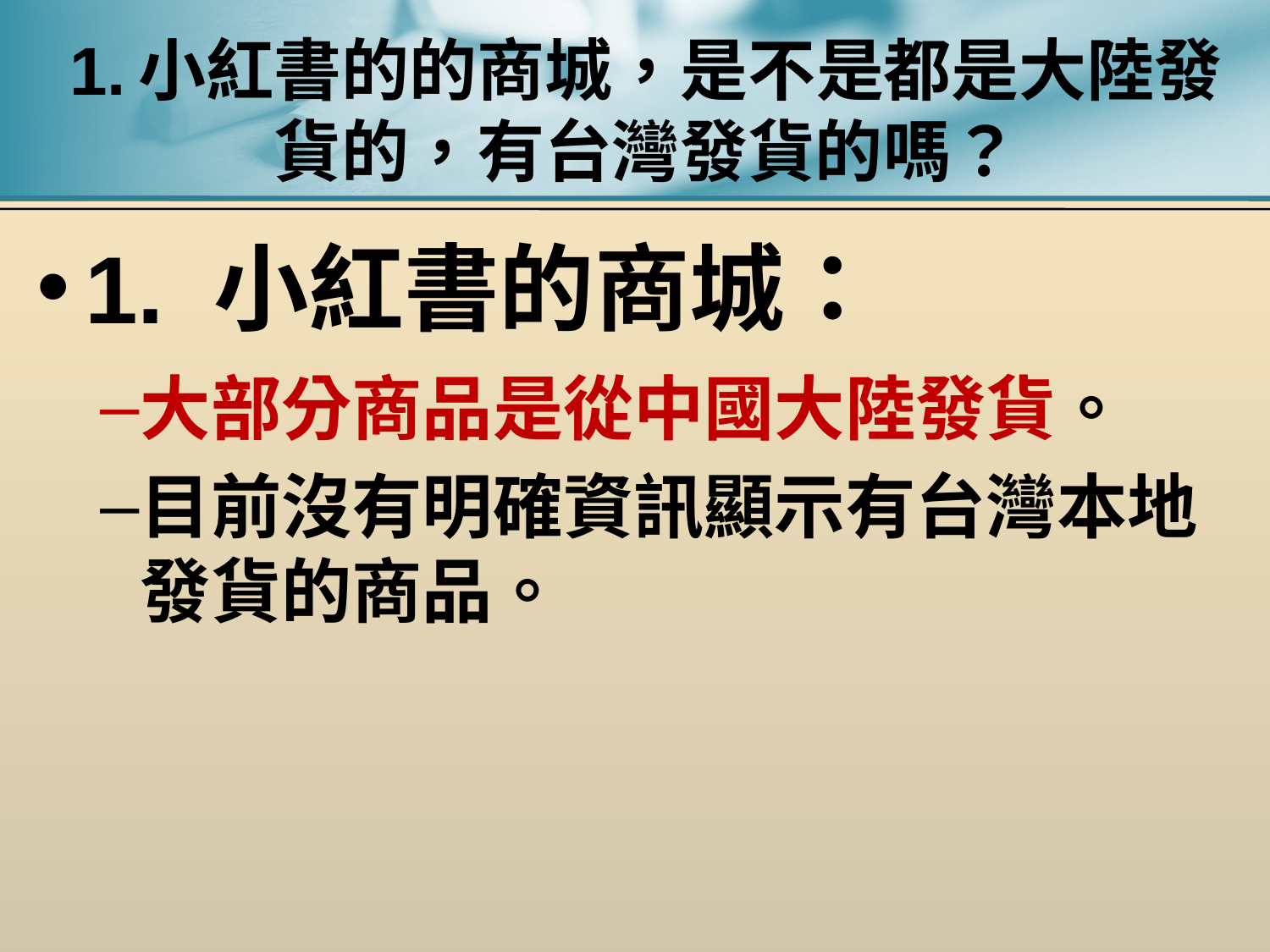

# 1.小紅書的的商城，是不是都是大陸發貨的，有台灣發貨的嗎？
1. 小紅書的商城：
大部分商品是從中國大陸發貨。
目前沒有明確資訊顯示有台灣本地發貨的商品。